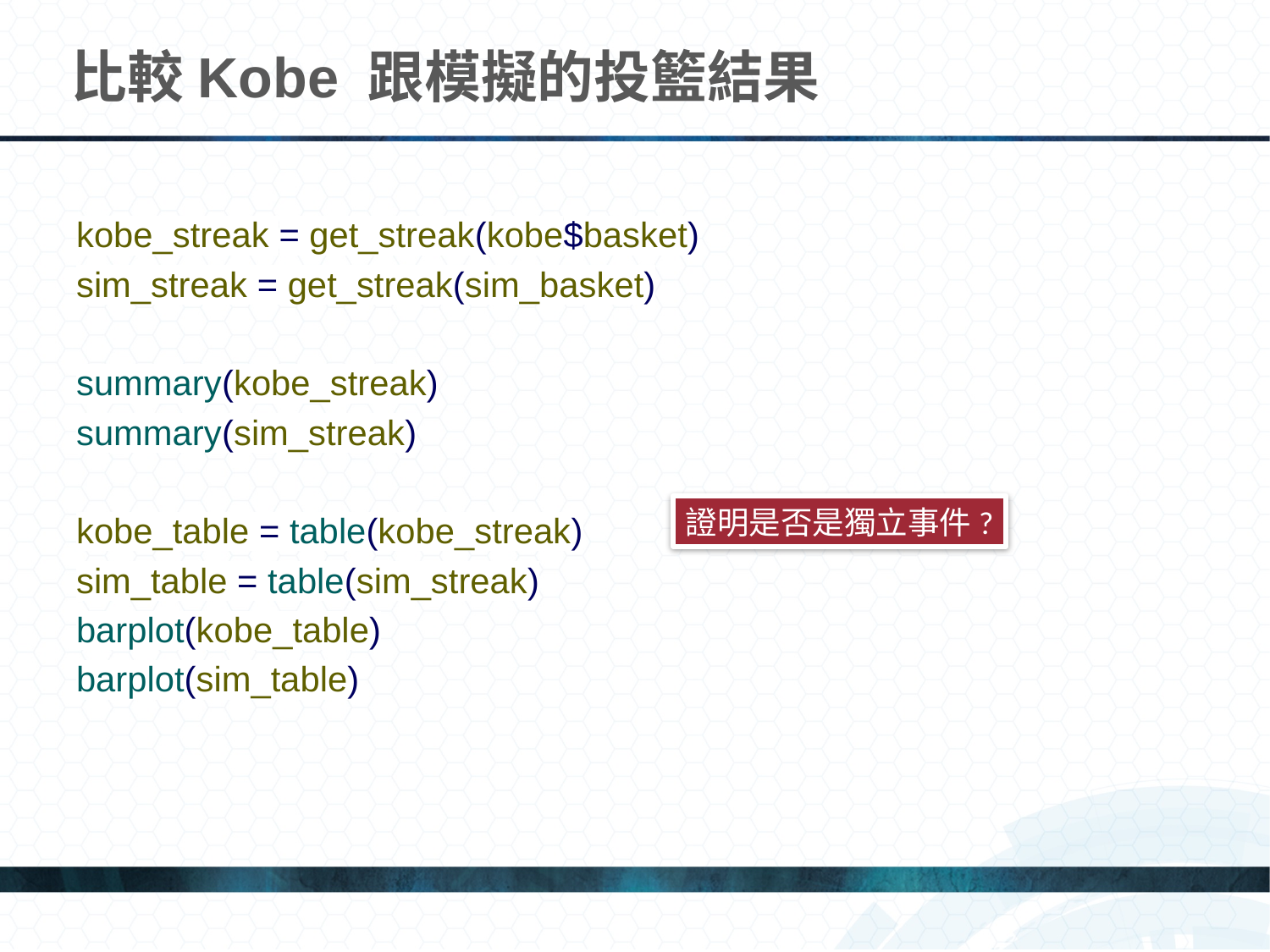

# 比較Kobe 跟模擬的投籃結果
kobe_streak = get_streak(kobe$basket)
sim_streak = get_streak(sim_basket)

summary(kobe_streak)
summary(sim_streak)

kobe_table = table(kobe_streak)
sim_table = table(sim_streak)
barplot(kobe_table)
barplot(sim_table)
證明是否是獨立事件?